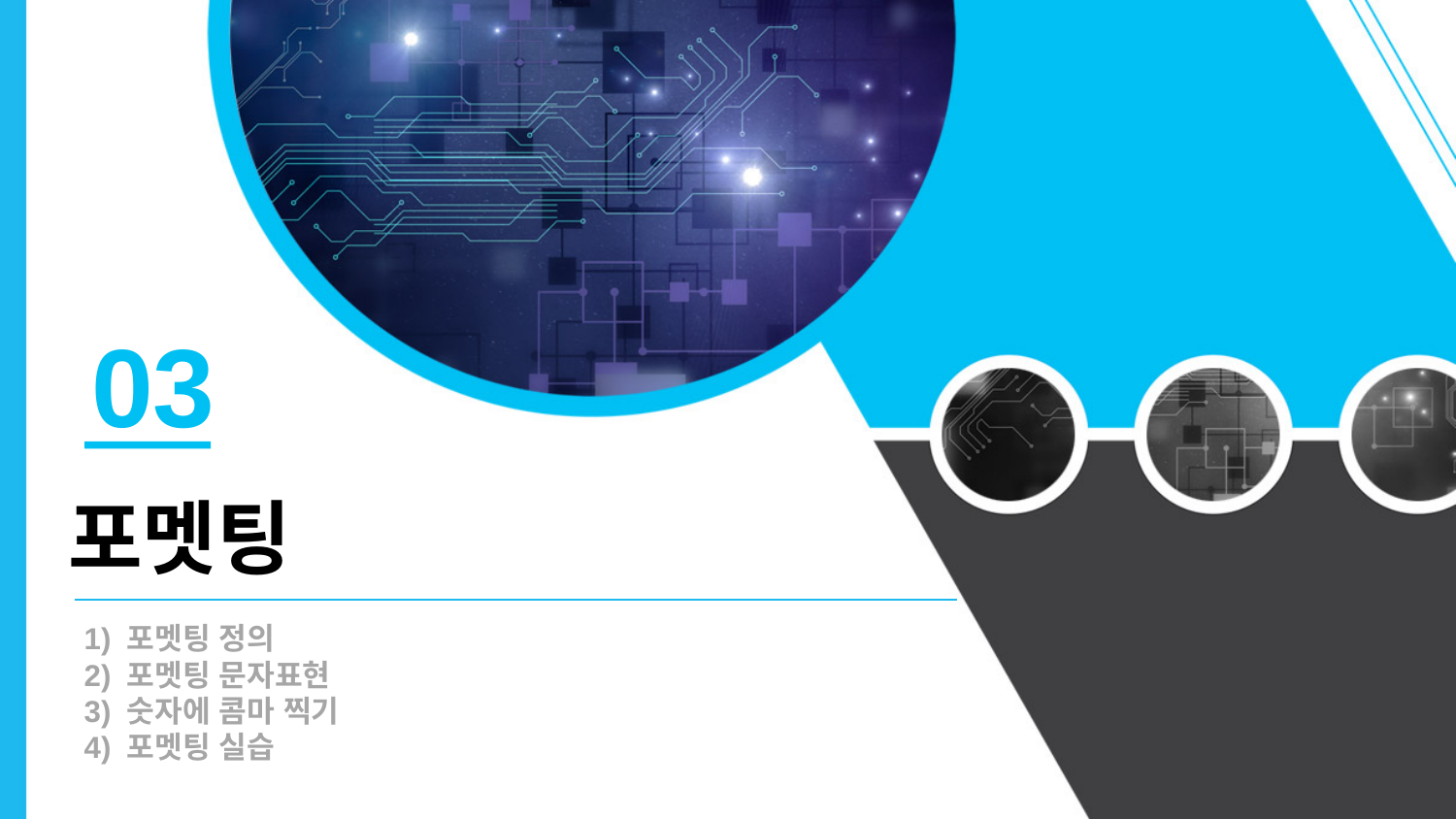

03

포멧팅
1) 포멧팅 정의
2) 포멧팅 문자표현
3) 숫자에 콤마 찍기
4) 포멧팅 실습